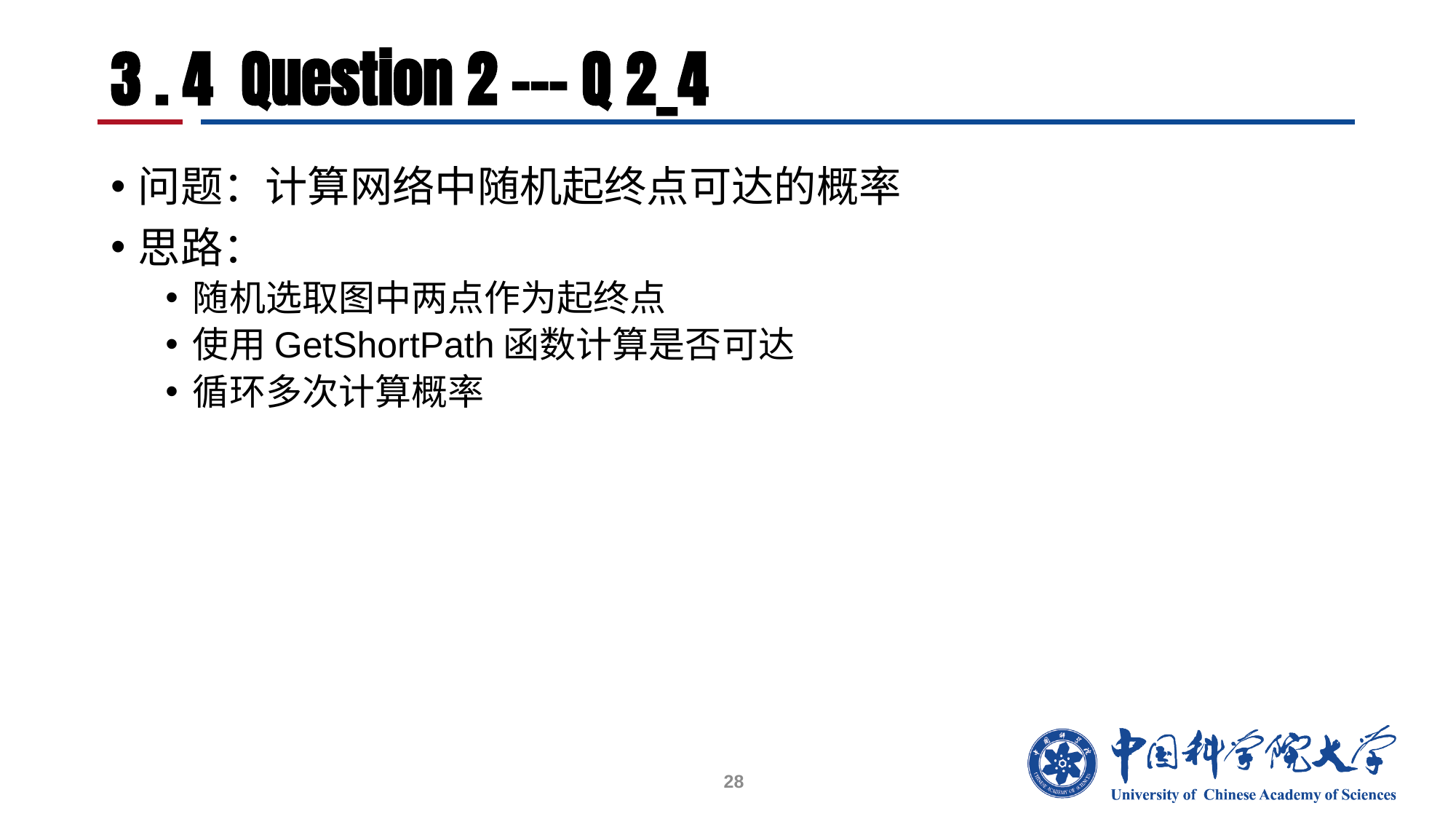

# 3 . 4  Question 2 --- Q 2_4
问题：计算网络中随机起终点可达的概率
思路：
随机选取图中两点作为起终点
使用GetShortPath函数计算是否可达
循环多次计算概率

28